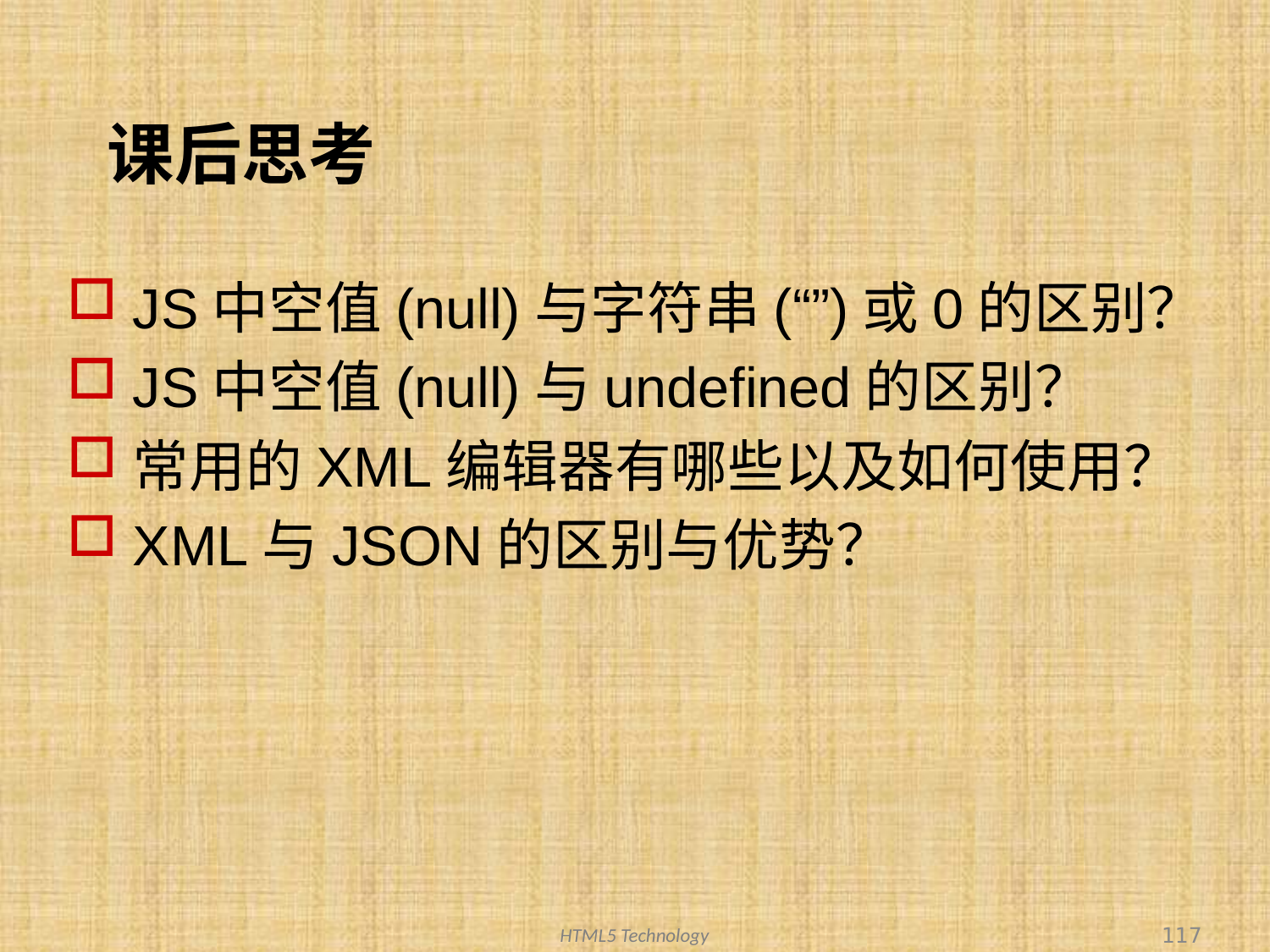

# 课后思考
JS中空值(null)与字符串(“”)或0的区别？
JS中空值(null)与undefined的区别？
常用的XML编辑器有哪些以及如何使用？
XML与JSON的区别与优势？

117
HTML5 Technology